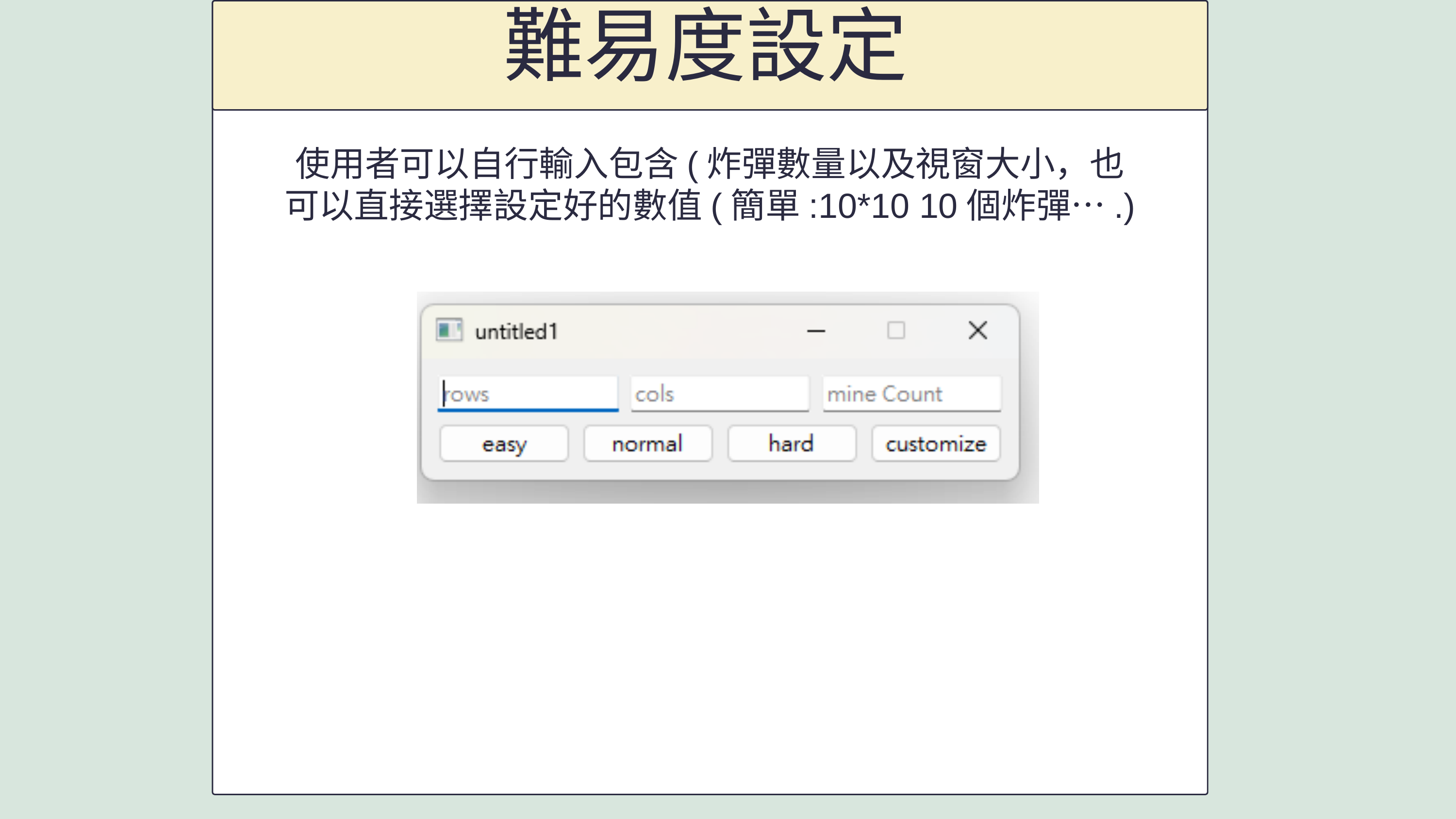

難易度設定​
使用者可以自行輸入包含(炸彈數量以及視窗大小，也可以直接選擇設定好的數值(簡單:10*10 10個炸彈….)​